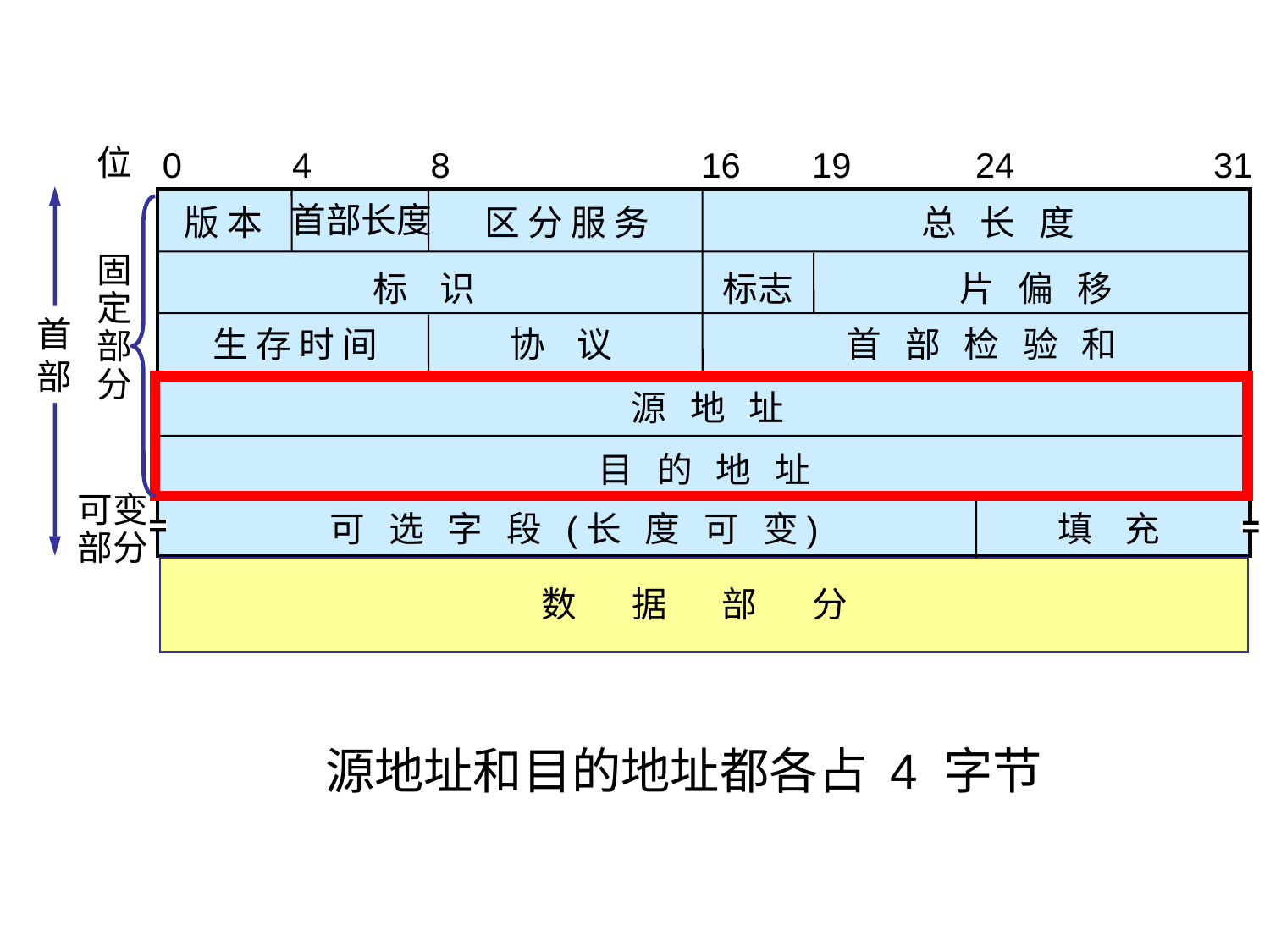

位
0
4
8
16
19
24
31

首部长度
版 本
区 分 服 务
总   长   度

固
定
部
分

标    识
标志
片   偏   移
首
部

生 存 时 间
协    议
首   部   检   验   和

源地址和目的地址都各占 4 字节
源   地   址

目   的   地   址
可变
部分

可   选   字   段  (长   度   可   变)
填    充

数       据       部       分